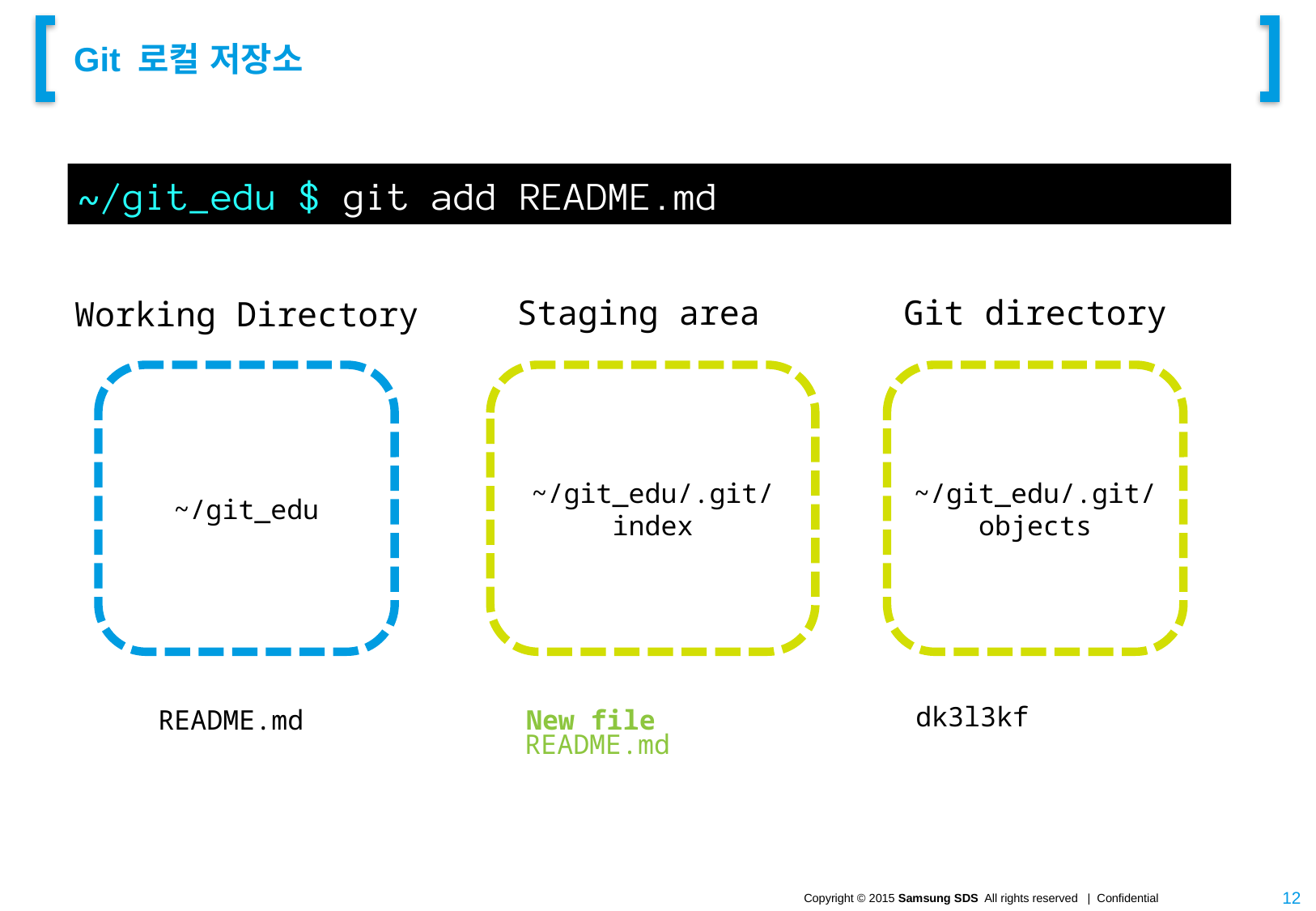

# Git 로컬 저장소
~/git_edu $ git add README.md
Staging area
Git directory
Working Directory
~/git_edu
~/git_edu/.git/index
~/git_edu/.git/objects
dk3l3kf
New file
README.md
README.md